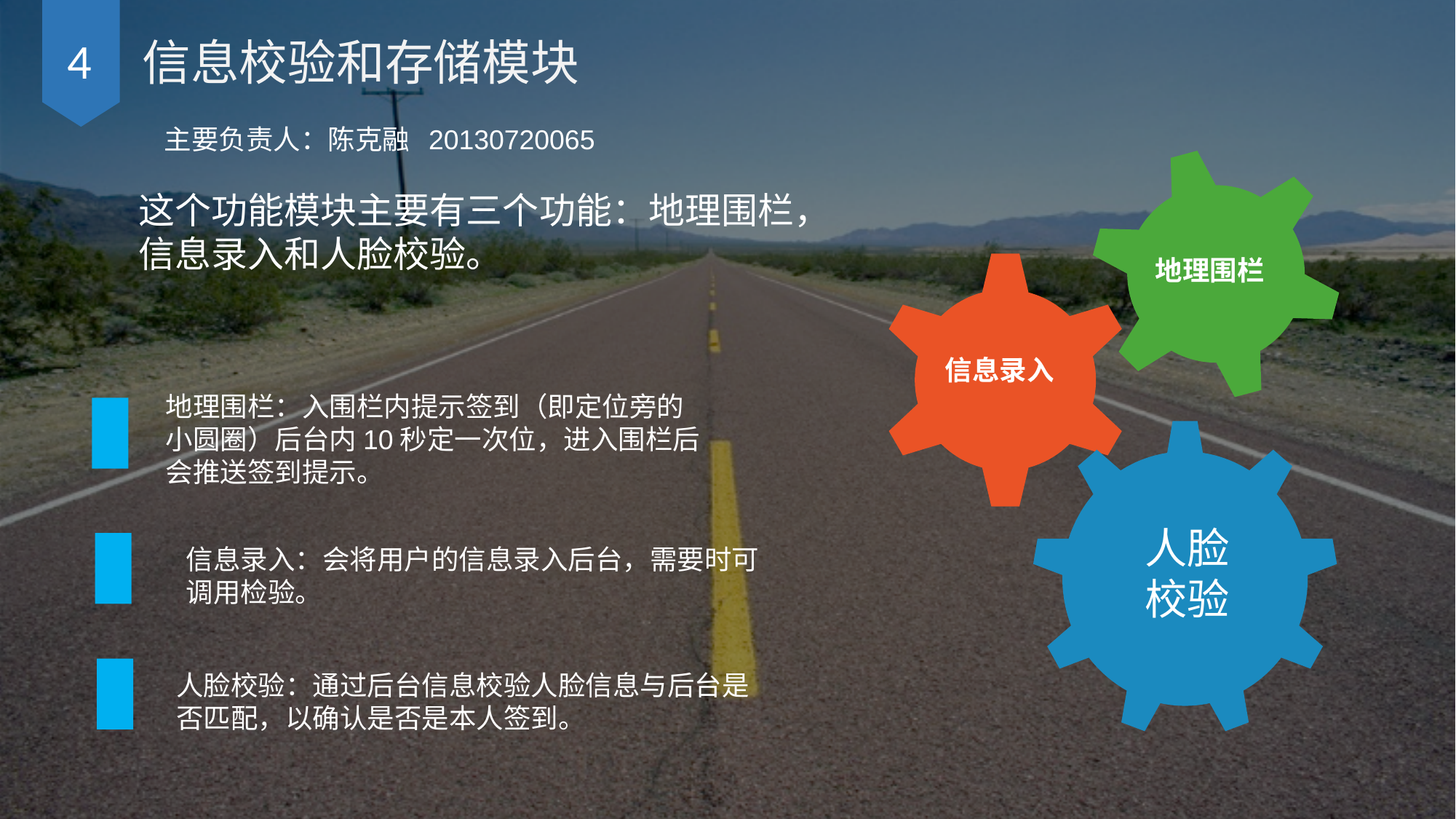

4
信息校验和存储模块

主要负责人：陈克融  20130720065

地理围栏
这个功能模块主要有三个功能：地理围栏，信息录入和人脸校验。

信息录入
地理围栏：入围栏内提示签到（即定位旁的小圆圈）后台内10秒定一次位，进入围栏后会推送签到提示。

人脸校验

信息录入：会将用户的信息录入后台，需要时可调用检验。

人脸校验：通过后台信息校验人脸信息与后台是否匹配，以确认是否是本人签到。